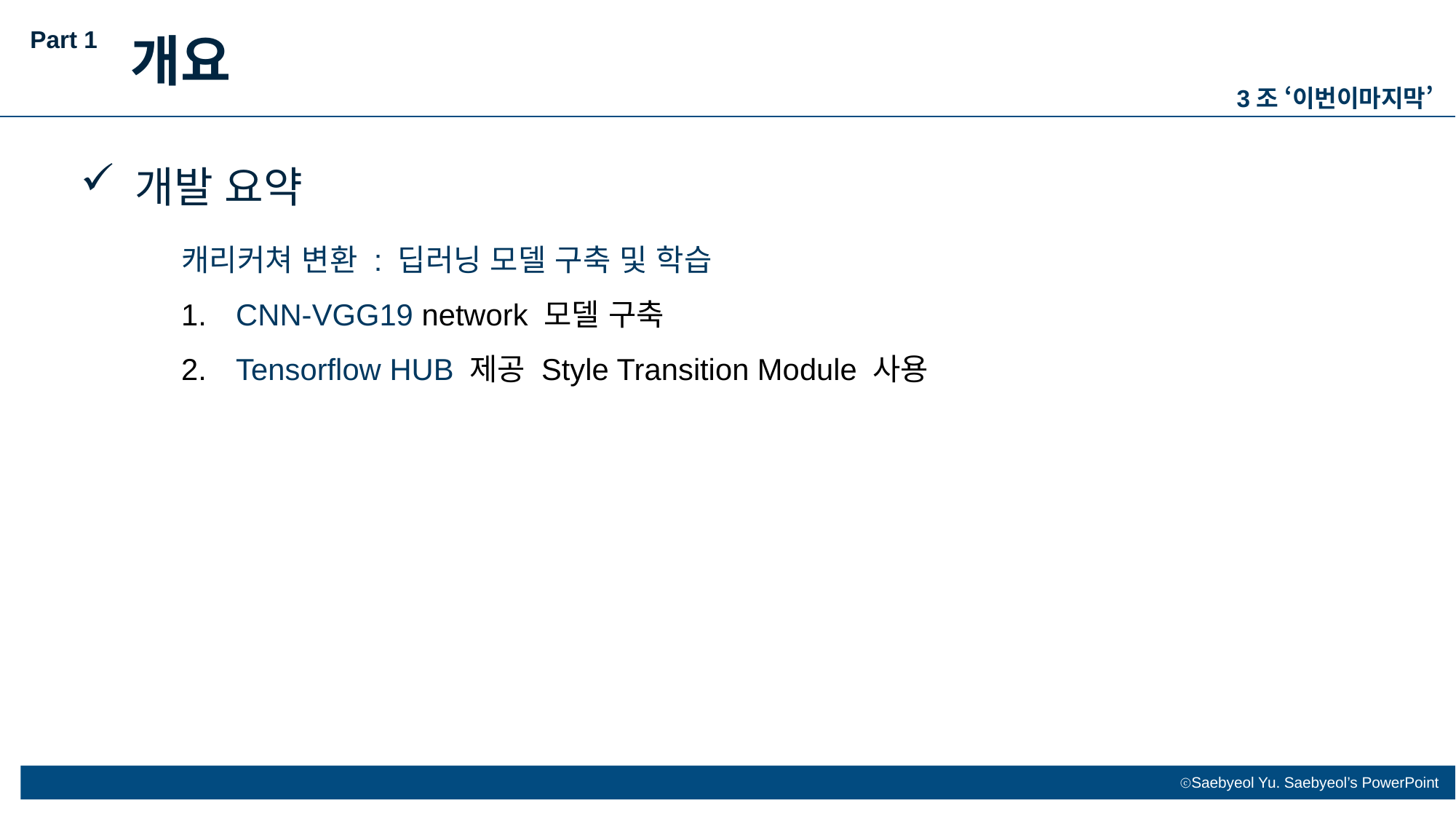

Part 1
개요
3조 ‘이번이마지막’
개발 요약
캐리커쳐 변환 : 딥러닝 모델 구축 및 학습
CNN-VGG19 network 모델 구축
Tensorflow HUB 제공 Style Transition Module 사용